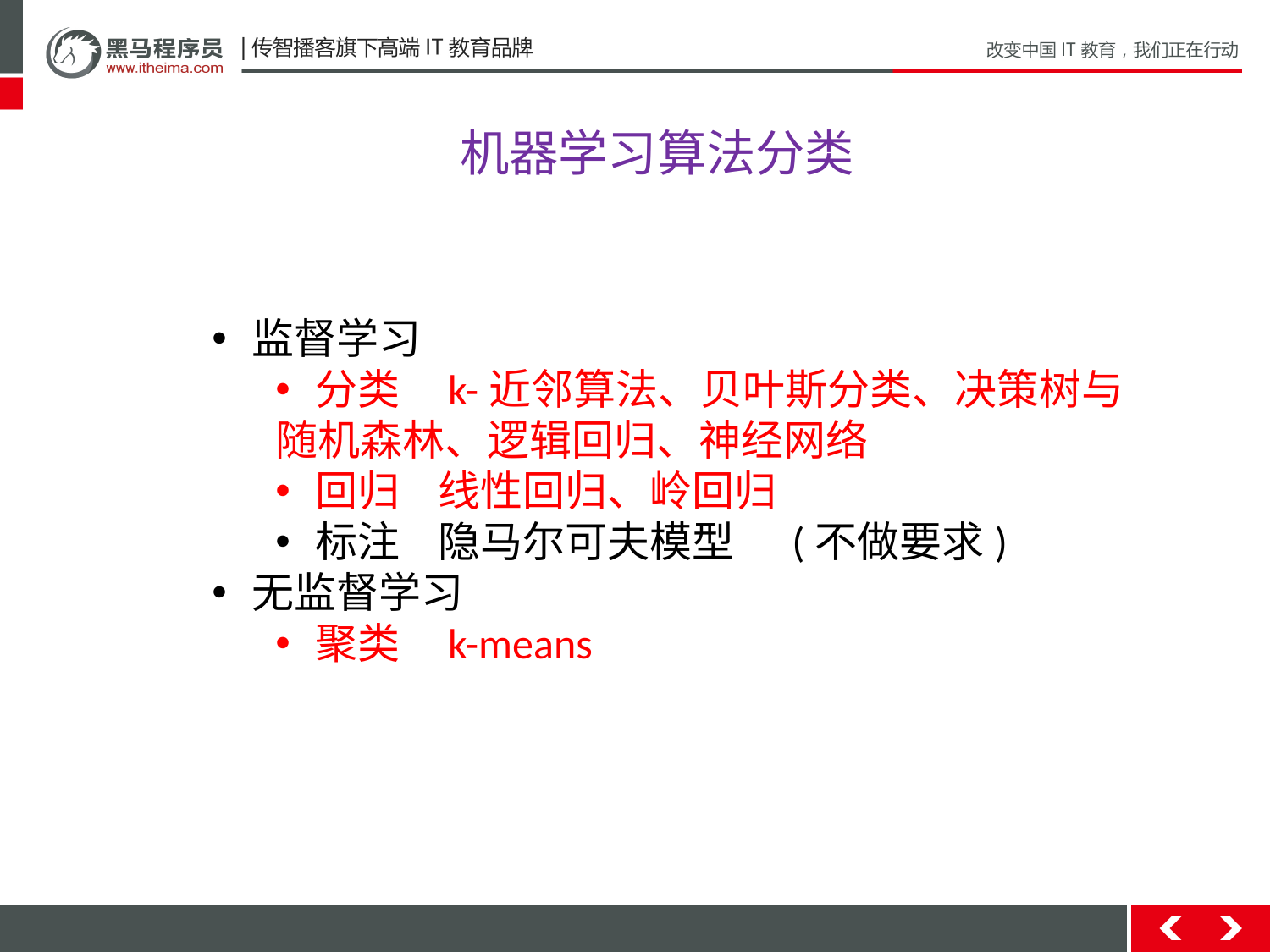

机器学习算法分类
监督学习
分类    k-近邻算法、贝叶斯分类、决策树与
随机森林、逻辑回归、神经网络
回归    线性回归、岭回归
标注    隐马尔可夫模型     (不做要求)
无监督学习
聚类    k-means